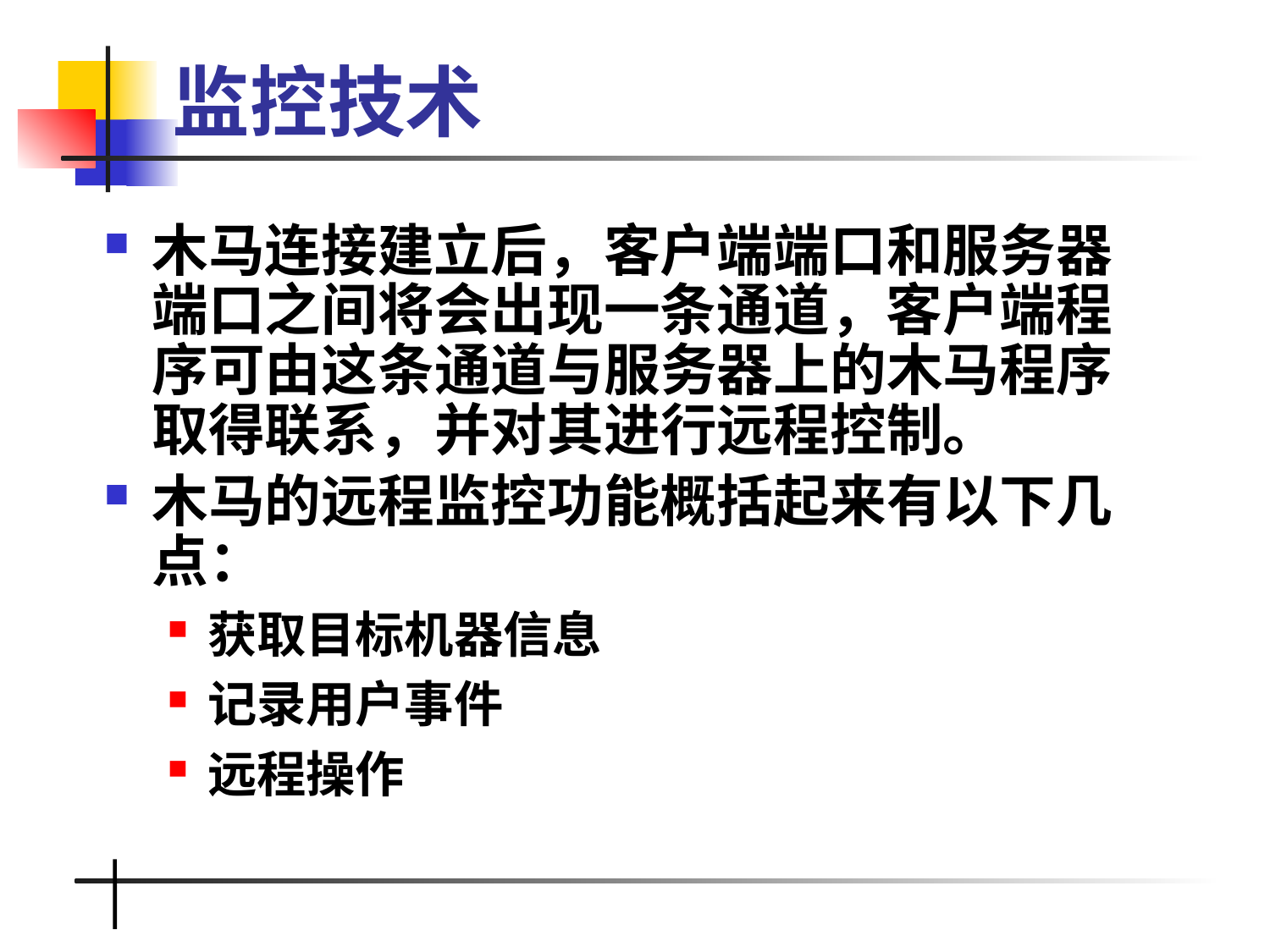

# 监控技术
木马连接建立后，客户端端口和服务器端口之间将会出现一条通道，客户端程序可由这条通道与服务器上的木马程序取得联系，并对其进行远程控制。
木马的远程监控功能概括起来有以下几点：
获取目标机器信息
记录用户事件
远程操作